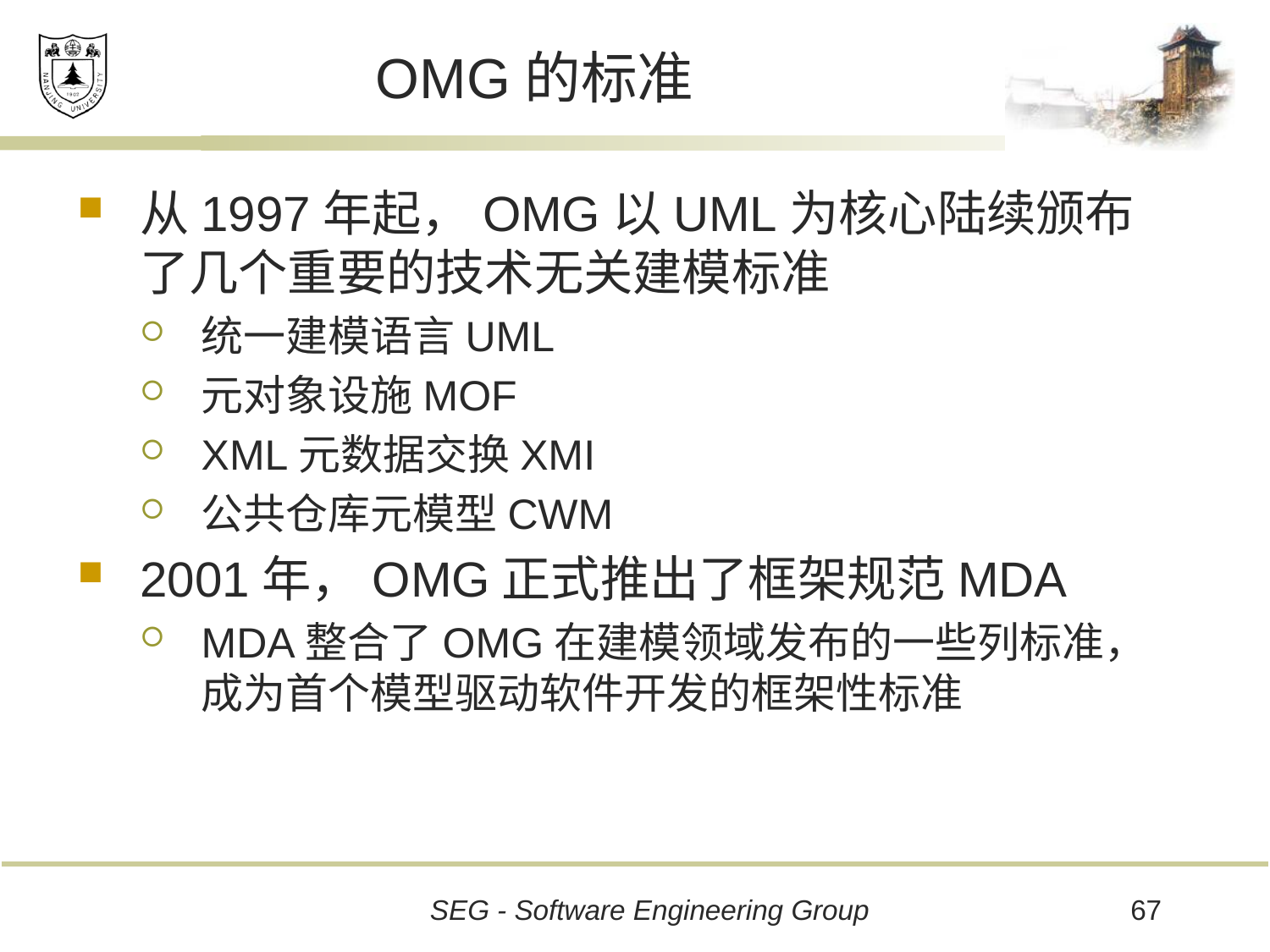

# OMG的标准
从1997年起，OMG以UML为核心陆续颁布了几个重要的技术无关建模标准
统一建模语言UML
元对象设施MOF
XML元数据交换XMI
公共仓库元模型CWM
2001年，OMG正式推出了框架规范MDA
MDA整合了OMG在建模领域发布的一些列标准，成为首个模型驱动软件开发的框架性标准
67
SEG - Software Engineering Group